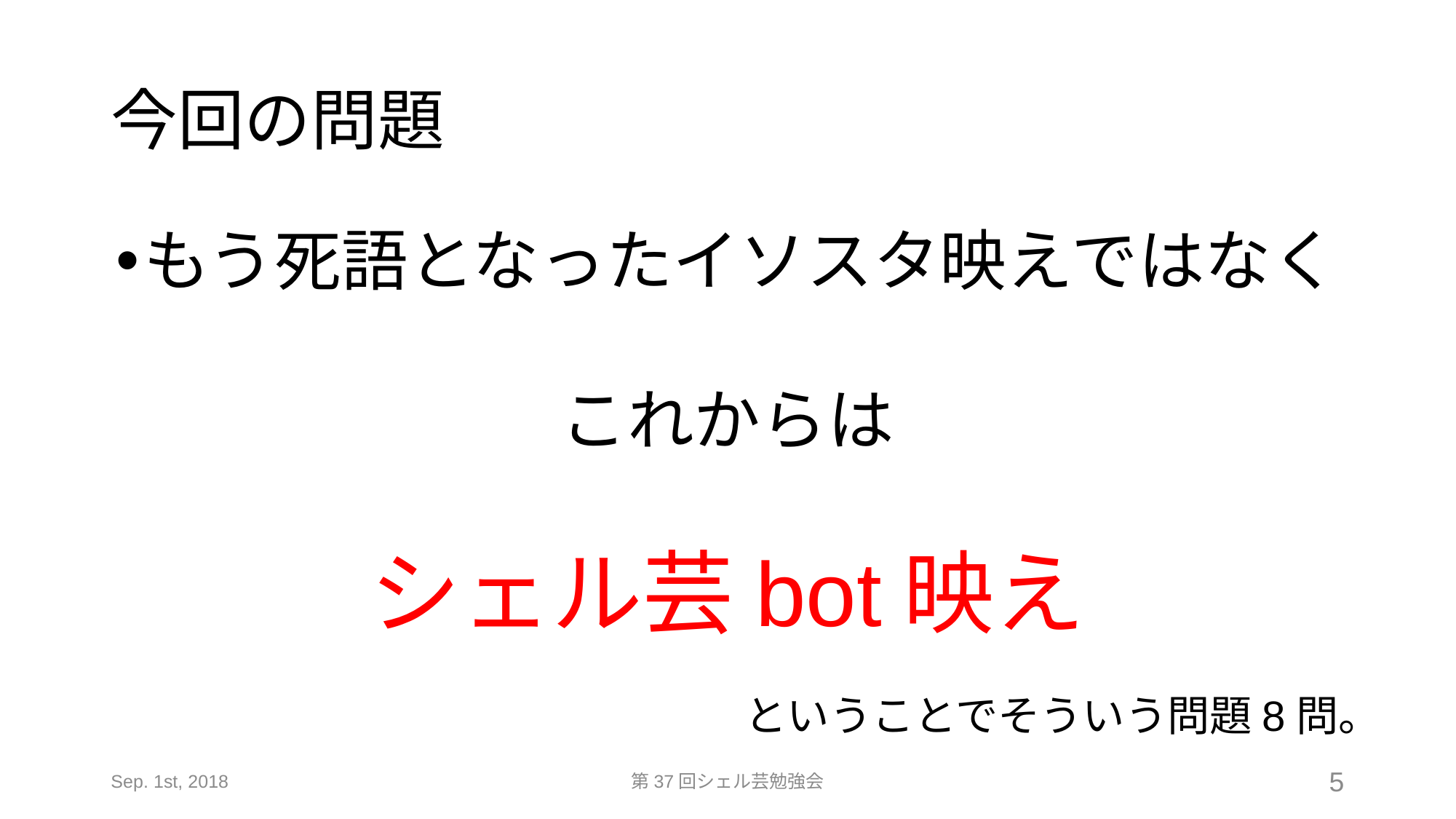

# 今回の問題
もう死語となったイソスタ映えではなく
これからは
シェル芸bot映え
ということでそういう問題8問。
Sep. 1st, 2018
第37回シェル芸勉強会
5